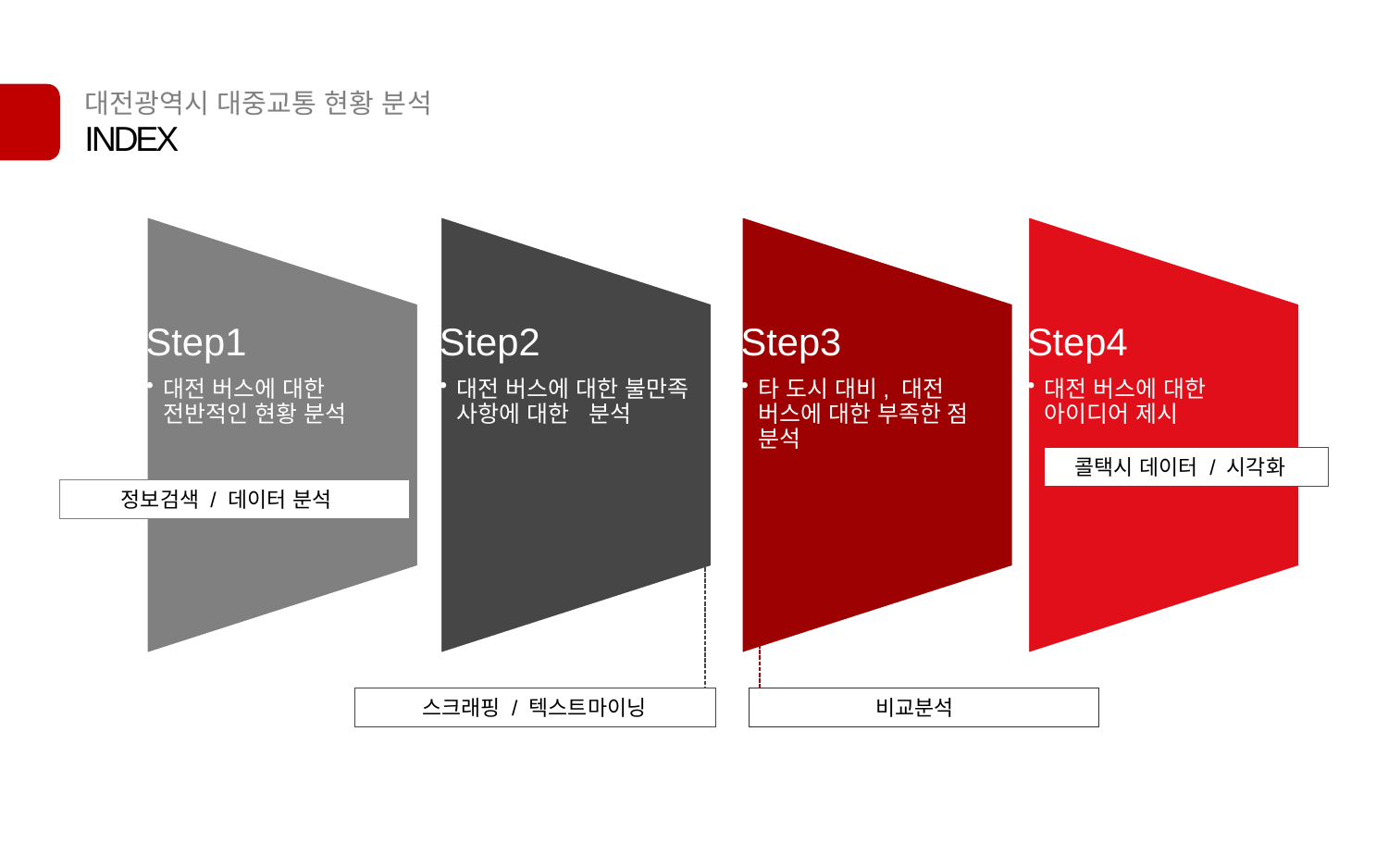

대전광역시 대중교통 현황 분석

INDEX
Step1
대전 버스에 대한     전반적인 현황 분석
Step2
대전 버스에 대한 불만족 사항에 대한   분석
Step3
타 도시 대비, 대전 버스에 대한 부족한 점 분석
Step4
대전 버스에 대한      아이디어 제시
  콜택시 데이터 / 시각화
       정보검색 / 데이터 분석
        스크래핑 / 텍스트마이닝
                  비교분석